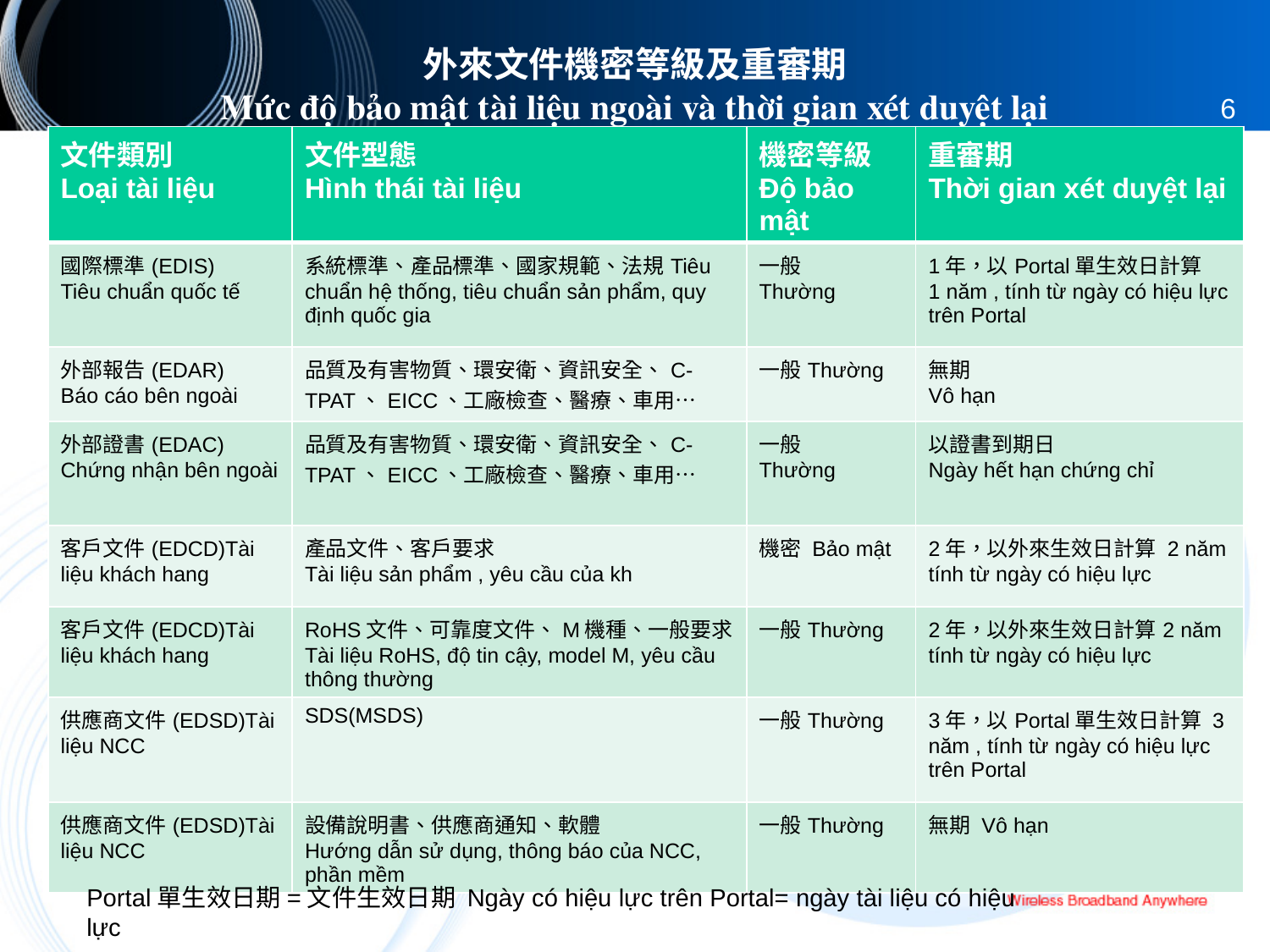

# 外來文件機密等級及重審期 Mức độ bảo mật tài liệu ngoài và thời gian xét duyệt lại
6
| 文件類別 Loại tài liệu | 文件型態 Hình thái tài liệu | 機密等級 Độ bảo mật | 重審期 Thời gian xét duyệt lại |
| --- | --- | --- | --- |
| 國際標準(EDIS) Tiêu chuẩn quốc tế | 系統標準、產品標準、國家規範、法規Tiêu chuẩn hệ thống, tiêu chuẩn sản phẩm, quy định quốc gia | 一般 Thường | 1年，以Portal單生效日計算 1 năm , tính từ ngày có hiệu lực trên Portal |
| 外部報告(EDAR) Báo cáo bên ngoài | 品質及有害物質、環安衛、資訊安全、C-TPAT、EICC、工廠檢查、醫療、車用… | 一般Thường | 無期 Vô hạn |
| 外部證書(EDAC) Chứng nhận bên ngoài | 品質及有害物質、環安衛、資訊安全、C-TPAT、EICC、工廠檢查、醫療、車用… | 一般 Thường | 以證書到期日 Ngày hết hạn chứng chỉ |
| 客戶文件(EDCD)Tài liệu khách hang | 產品文件、客戶要求 Tài liệu sản phẩm , yêu cầu của kh | 機密 Bảo mật | 2年，以外來生效日計算 2 năm tính từ ngày có hiệu lực |
| 客戶文件(EDCD)Tài liệu khách hang | RoHS文件、可靠度文件、M機種、一般要求 Tài liệu RoHS, độ tin cậy, model M, yêu cầu thông thường | 一般Thường | 2年，以外來生效日計算2 năm tính từ ngày có hiệu lực |
| 供應商文件(EDSD)Tài liệu NCC | SDS(MSDS) | 一般Thường | 3年，以Portal單生效日計算 3 năm , tính từ ngày có hiệu lực trên Portal |
| 供應商文件(EDSD)Tài liệu NCC | 設備說明書、供應商通知、軟體 Hướng dẫn sử dụng, thông báo của NCC, phần mềm | 一般Thường | 無期 Vô hạn |
外來文件機密等級及文件重審期： Mức độ bảo mật tài liệu ngoài và thời gian xét duyệt lại

Portal單生效日期=文件生效日期 Ngày có hiệu lực trên Portal= ngày tài liệu có hiệu lực